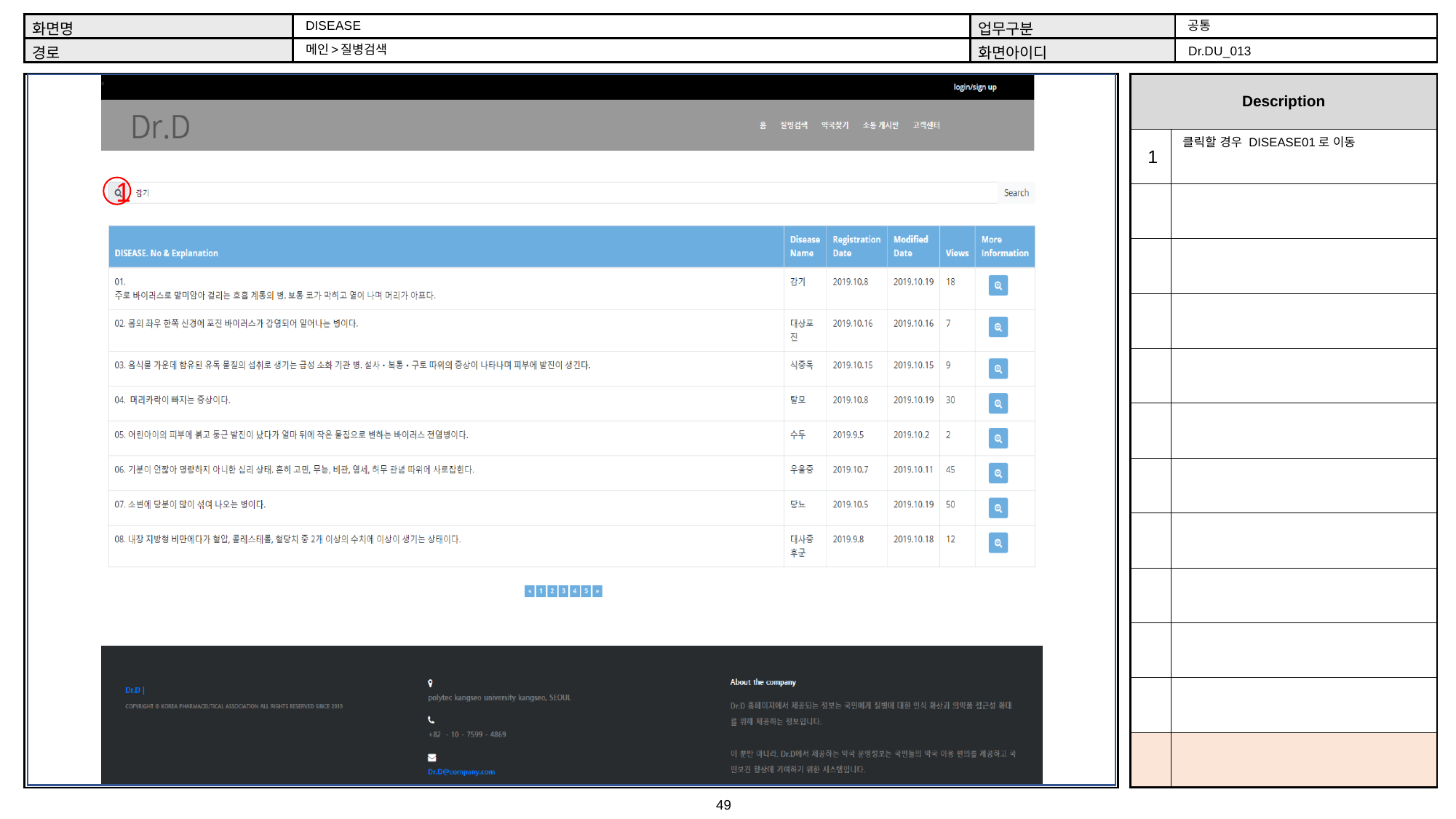

공통
DISEASE
메인>질병검색
Dr.DU_013

클릭할 경우 DISEASE01로 이동
1
1